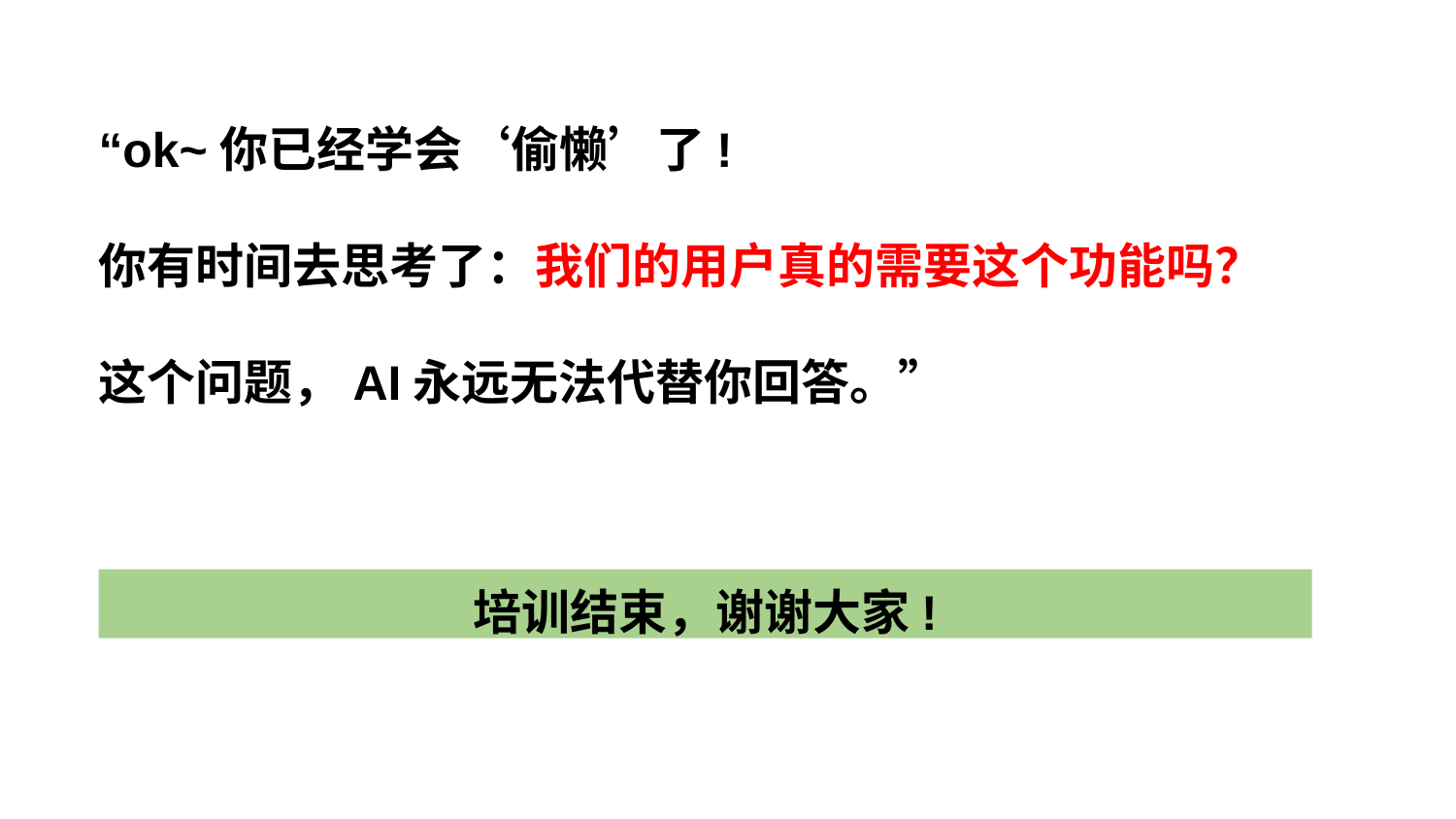

“ok~你已经学会‘偷懒’了!

你有时间去思考了：我们的用户真的需要这个功能吗？

这个问题，AI永远无法代替你回答。”
培训结束，谢谢大家!